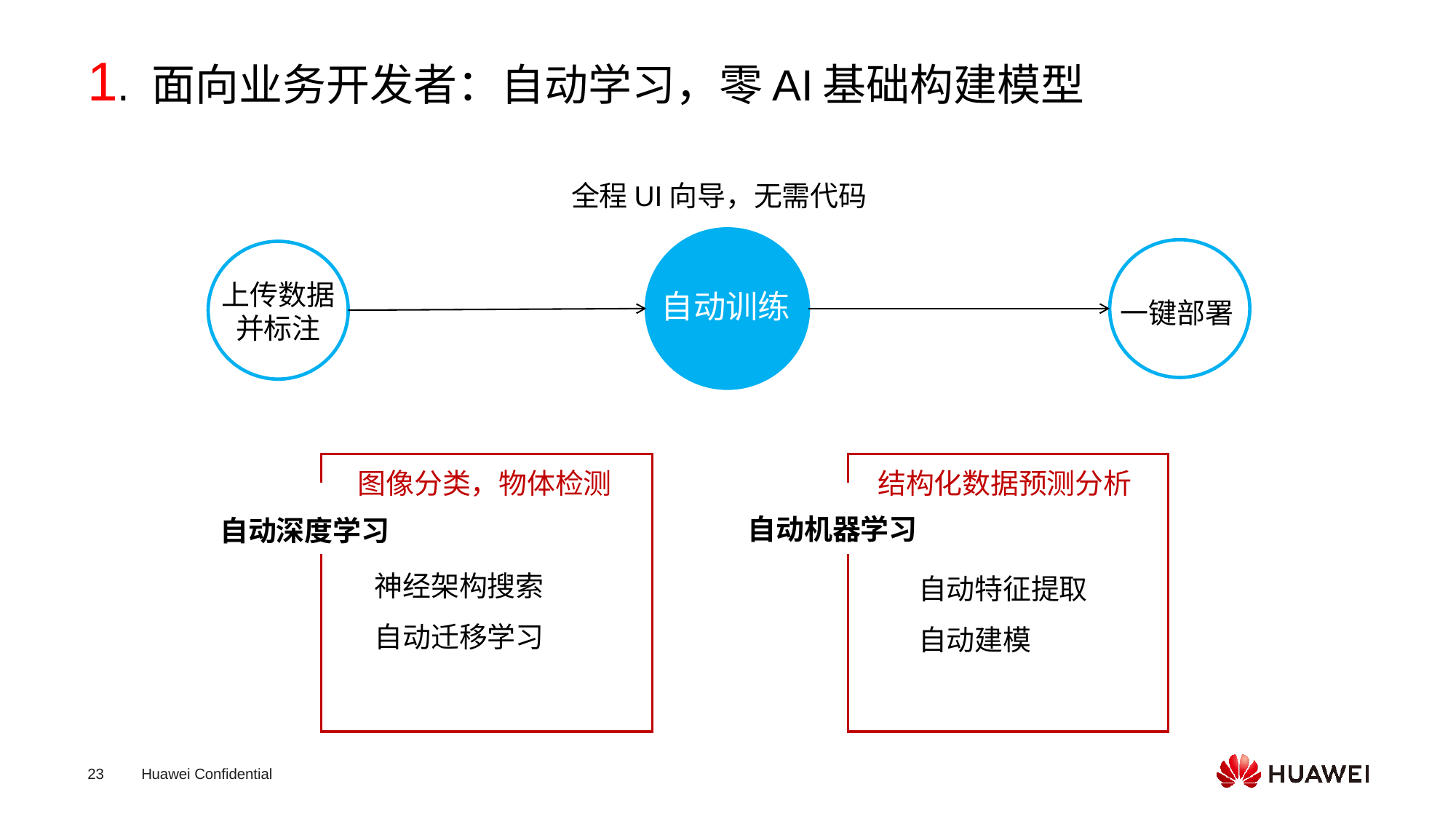

# 1. 面向业务开发者：自动学习，零AI基础构建模型
全程UI向导，无需代码

上传数据并标注
自动训练
一键部署

图像分类，物体检测
结构化数据预测分析
自动机器学习
自动深度学习
神经架构搜索
自动迁移学习

自动特征提取自动建模